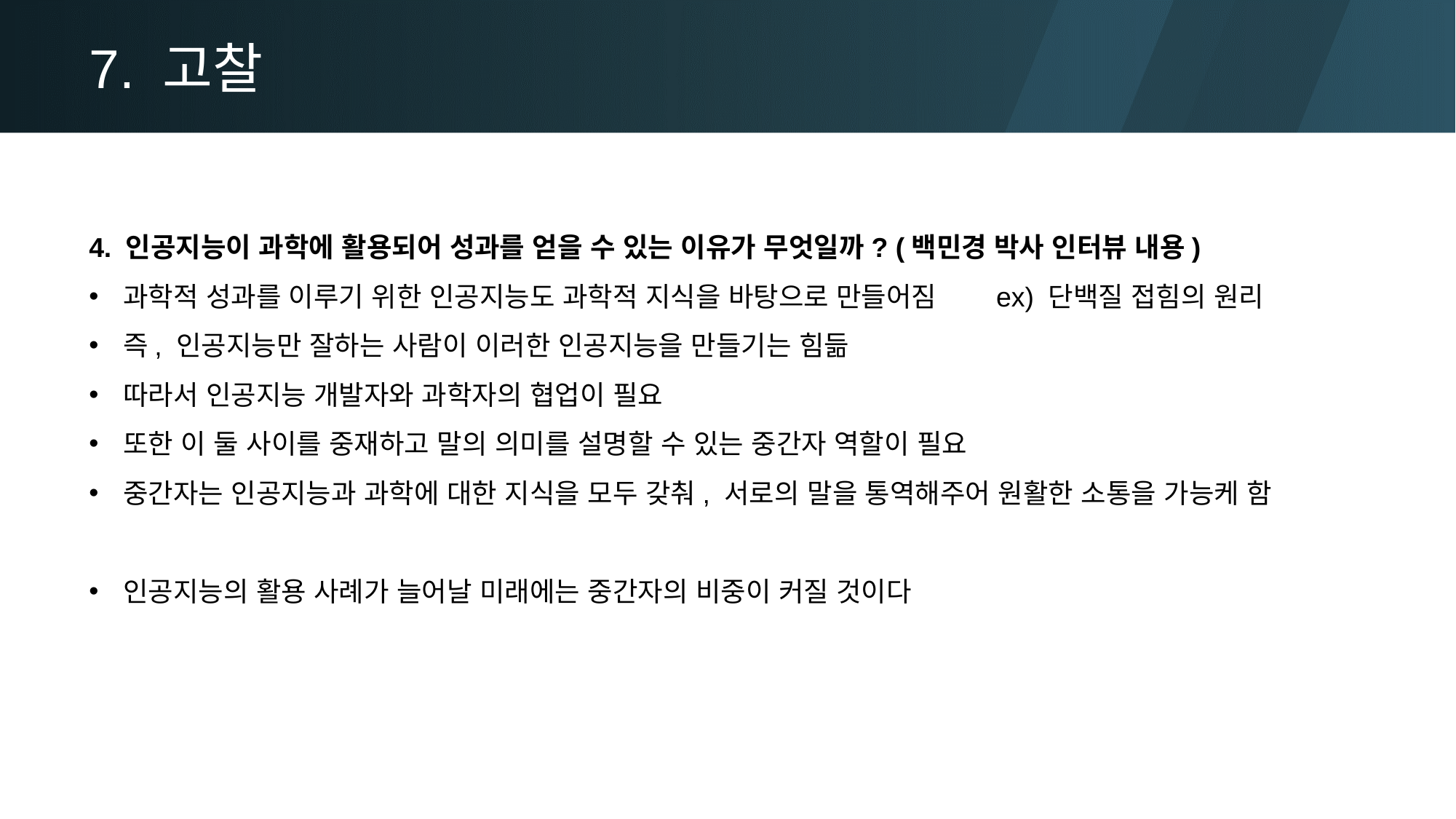

7. 고찰
4. 인공지능이 과학에 활용되어 성과를 얻을 수 있는 이유가 무엇일까? (백민경 박사 인터뷰 내용)
과학적 성과를 이루기 위한 인공지능도 과학적 지식을 바탕으로 만들어짐 	ex) 단백질 접힘의 원리
즉, 인공지능만 잘하는 사람이 이러한 인공지능을 만들기는 힘듦
따라서 인공지능 개발자와 과학자의 협업이 필요
또한 이 둘 사이를 중재하고 말의 의미를 설명할 수 있는 중간자 역할이 필요
중간자는 인공지능과 과학에 대한 지식을 모두 갖춰, 서로의 말을 통역해주어 원활한 소통을 가능케 함

인공지능의 활용 사례가 늘어날 미래에는 중간자의 비중이 커질 것이다